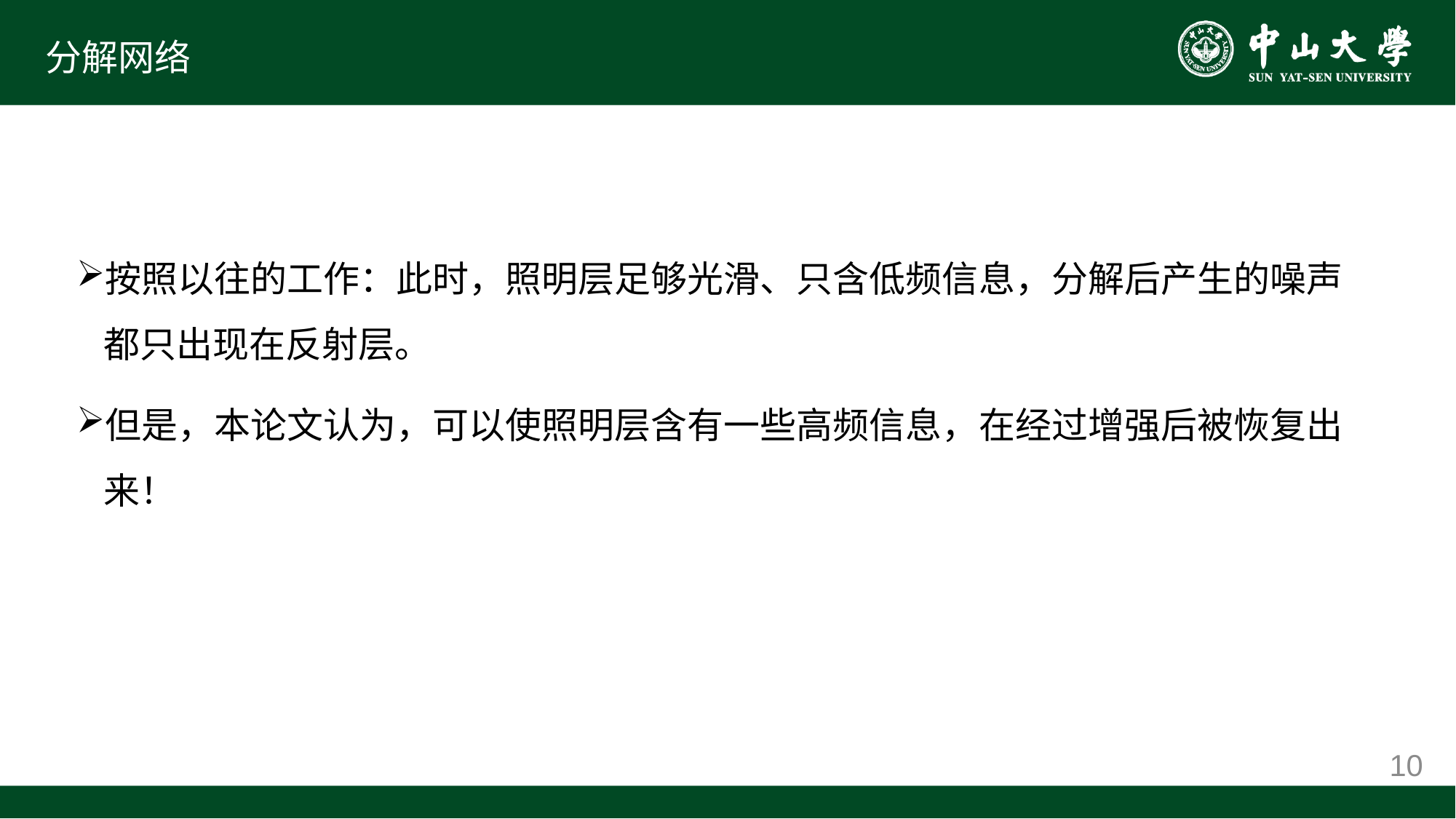

# 分解网络
按照以往的工作：此时，照明层足够光滑、只含低频信息，分解后产生的噪声都只出现在反射层。
但是，本论文认为，可以使照明层含有一些高频信息，在经过增强后被恢复出来！
10